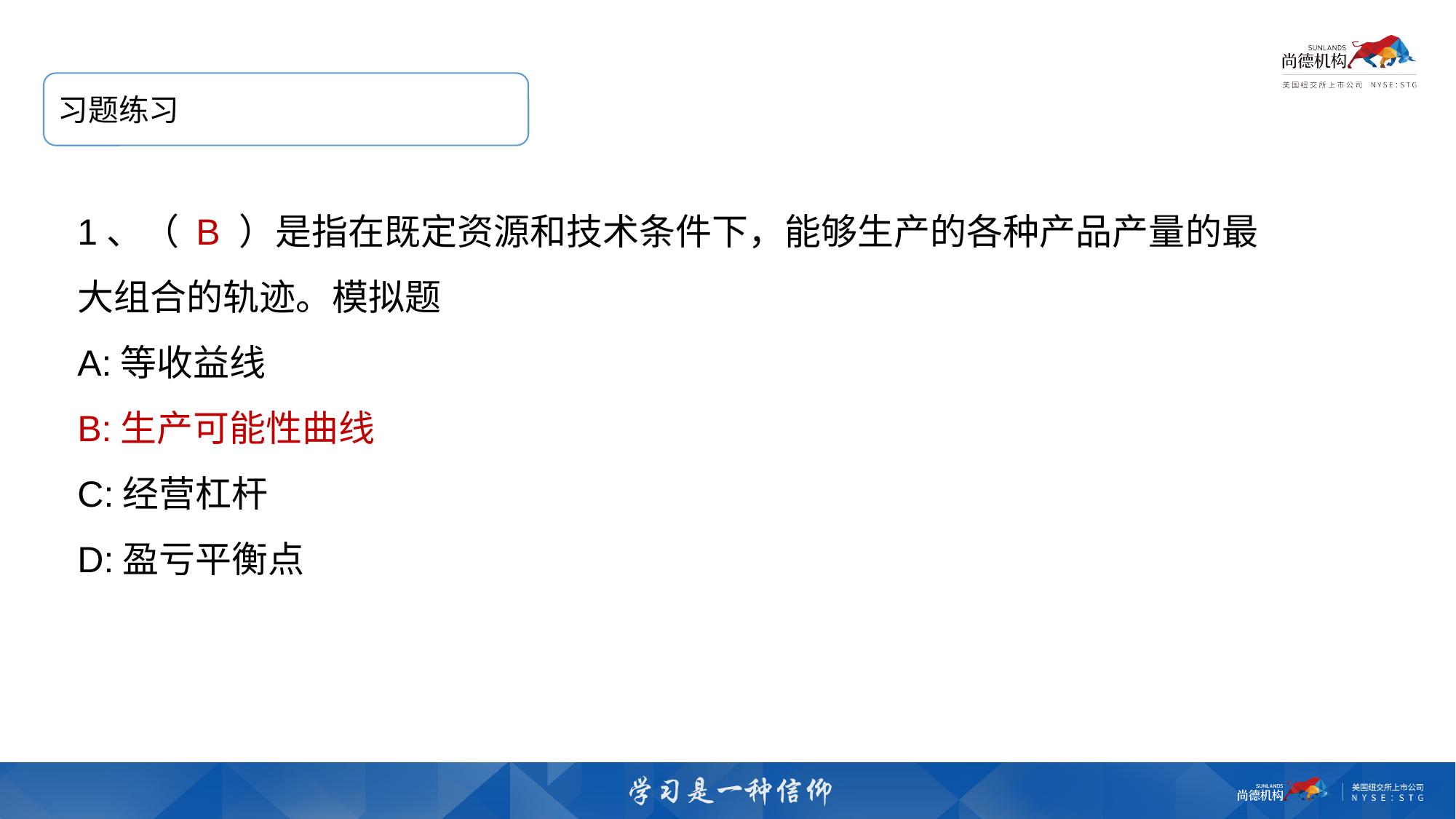

习题练习
1、（ B ）是指在既定资源和技术条件下，能够生产的各种产品产量的最大组合的轨迹。模拟题
A:等收益线
B:生产可能性曲线
C:经营杠杆
D:盈亏平衡点